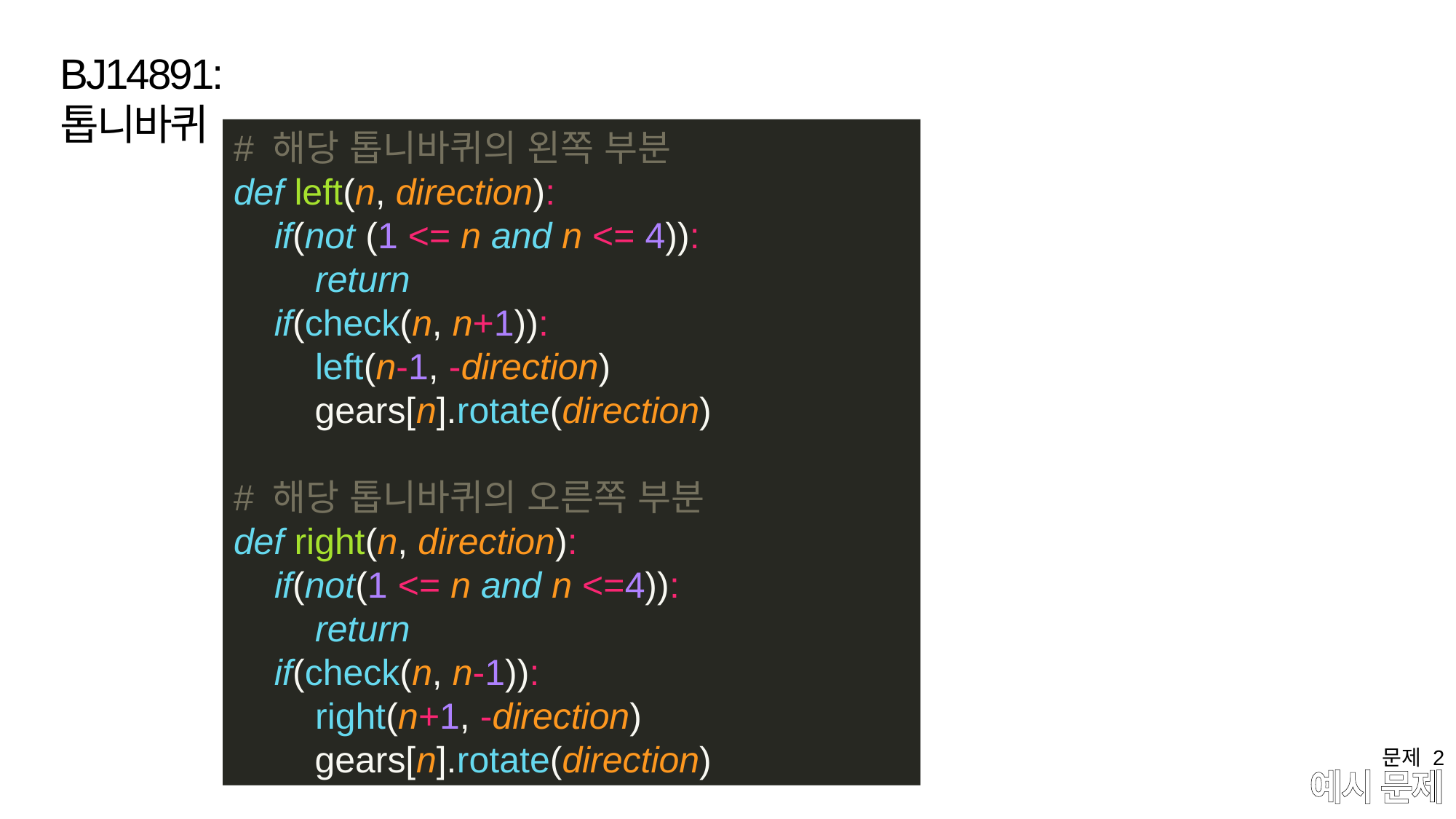

BJ14891:톱니바퀴
# 해당 톱니바퀴의 왼쪽 부분 def left(n, direction): if(not (1 <= n and n <= 4)): return if(check(n, n+1)): left(n-1, -direction) gears[n].rotate(direction) # 해당 톱니바퀴의 오른쪽 부분 def right(n, direction): if(not(1 <= n and n <=4)): return if(check(n, n-1)): right(n+1, -direction) gears[n].rotate(direction)
문제 2
# 예시 문제